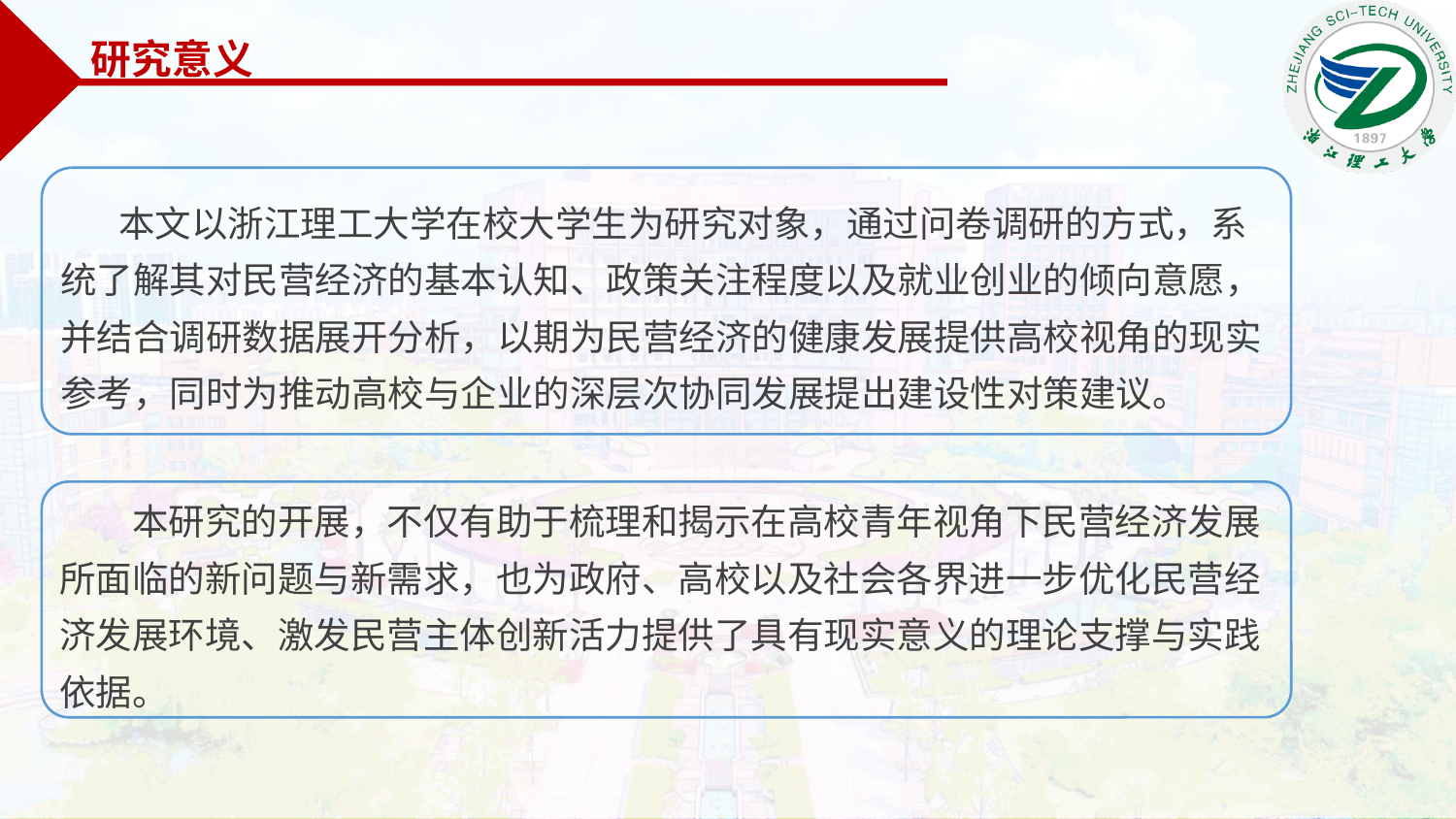

研究意义
      本文以浙江理工大学在校大学生为研究对象，通过问卷调研的方式，系统了解其对民营经济的基本认知、政策关注程度以及就业创业的倾向意愿，并结合调研数据展开分析，以期为民营经济的健康发展提供高校视角的现实参考，同时为推动高校与企业的深层次协同发展提出建设性对策建议。
本研究的开展，不仅有助于梳理和揭示在高校青年视角下民营经济发展所面临的新问题与新需求，也为政府、高校以及社会各界进一步优化民营经济发展环境、激发民营主体创新活力提供了具有现实意义的理论支撑与实践依据。